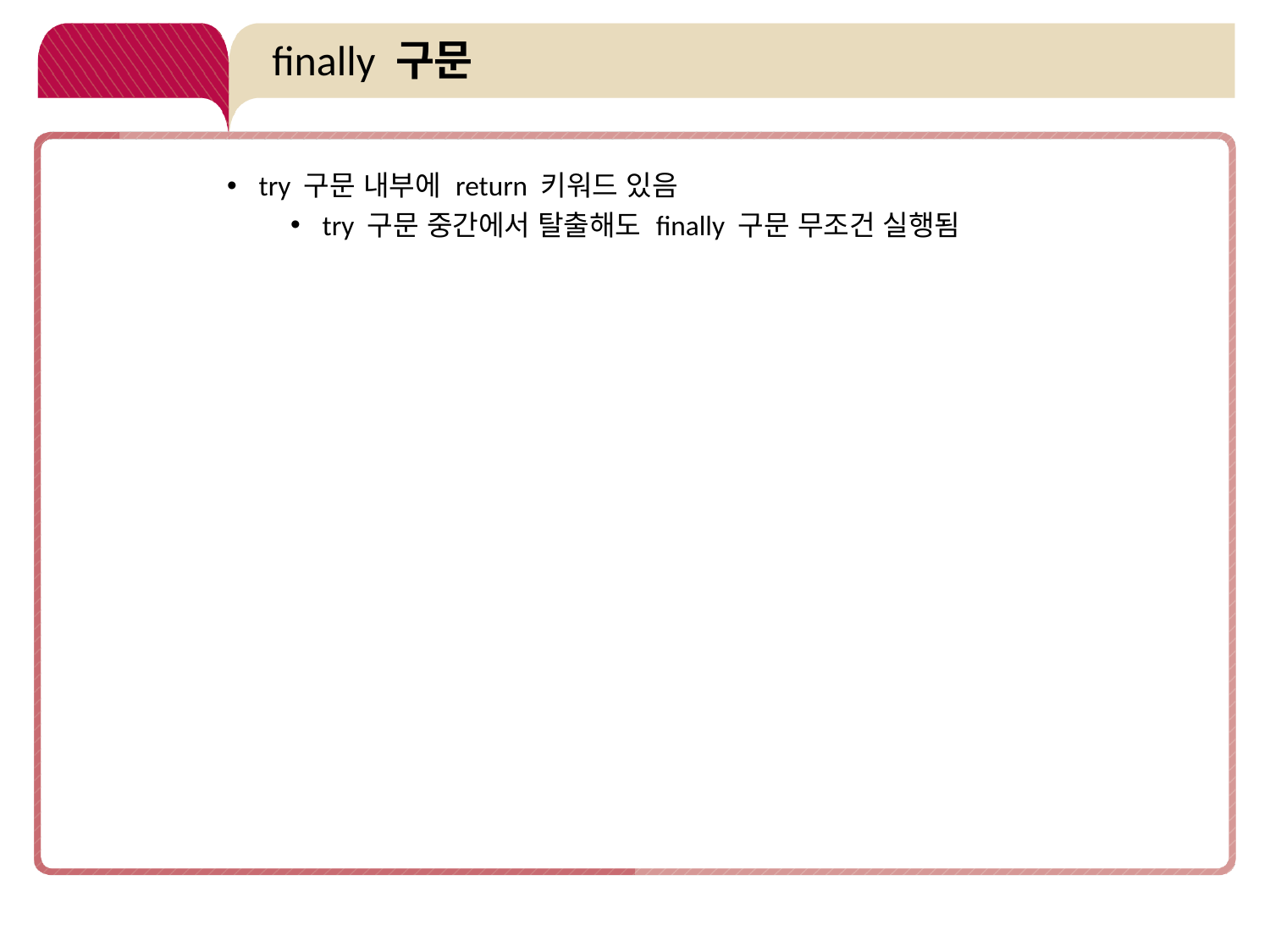

# finally 구문
try 구문 내부에 return 키워드 있음
try 구문 중간에서 탈출해도 finally 구문 무조건 실행됨